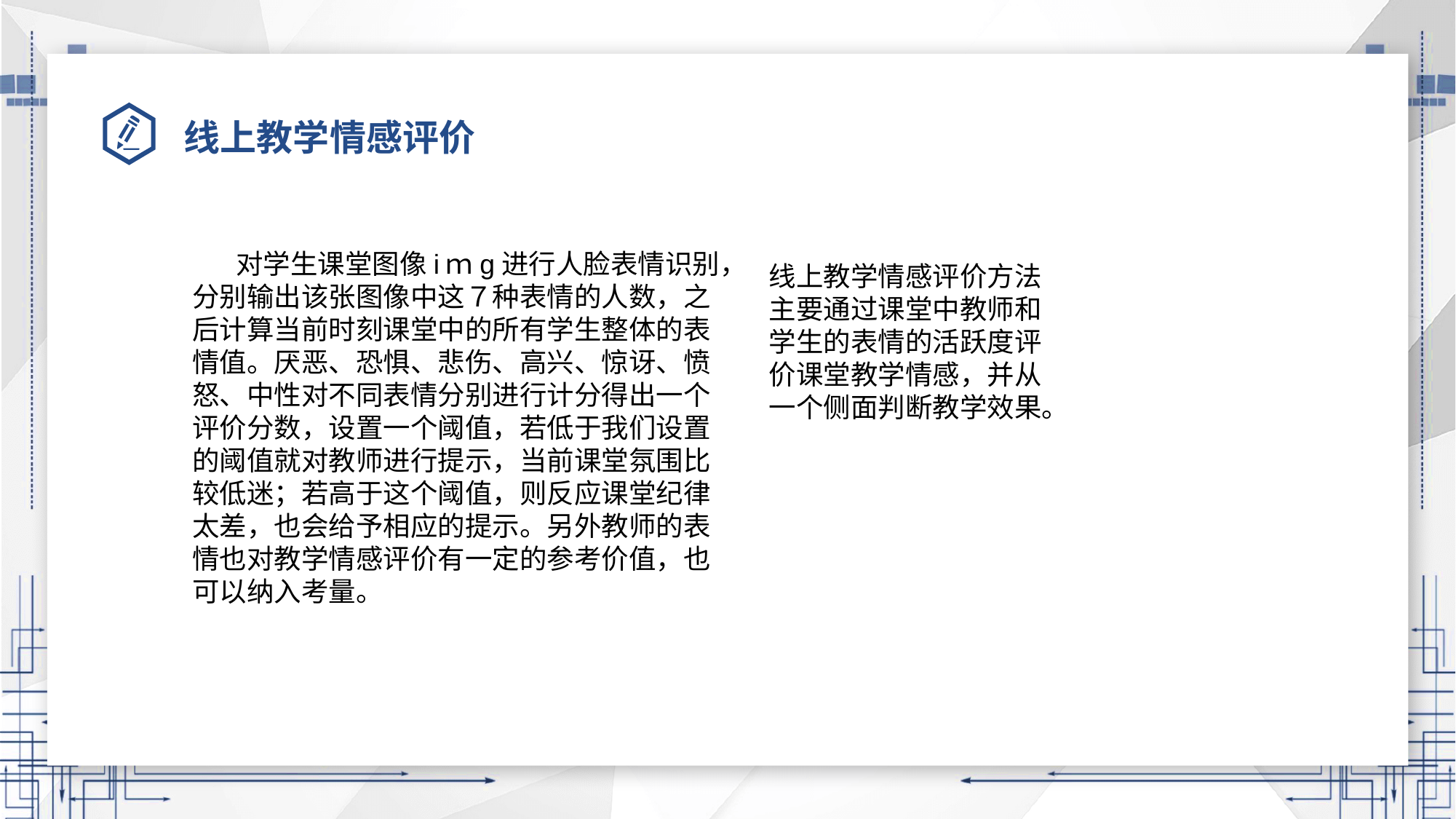

# 线上教学情感评价
      对学生课堂图像iｍg进行人脸表情识别，分别输出该张图像中这７种表情的人数，之后计算当前时刻课堂中的所有学生整体的表情值。厌恶、恐惧、悲伤、高兴、惊讶、愤怒、中性对不同表情分别进行计分得出一个评价分数，设置一个阈值，若低于我们设置的阈值就对教师进行提示，当前课堂氛围比较低迷；若高于这个阈值，则反应课堂纪律太差，也会给予相应的提示。另外教师的表情也对教学情感评价有一定的参考价值，也可以纳入考量。
线上教学情感评价方法主要通过课堂中教师和学生的表情的活跃度评价课堂教学情感，并从一个侧面判断教学效果。